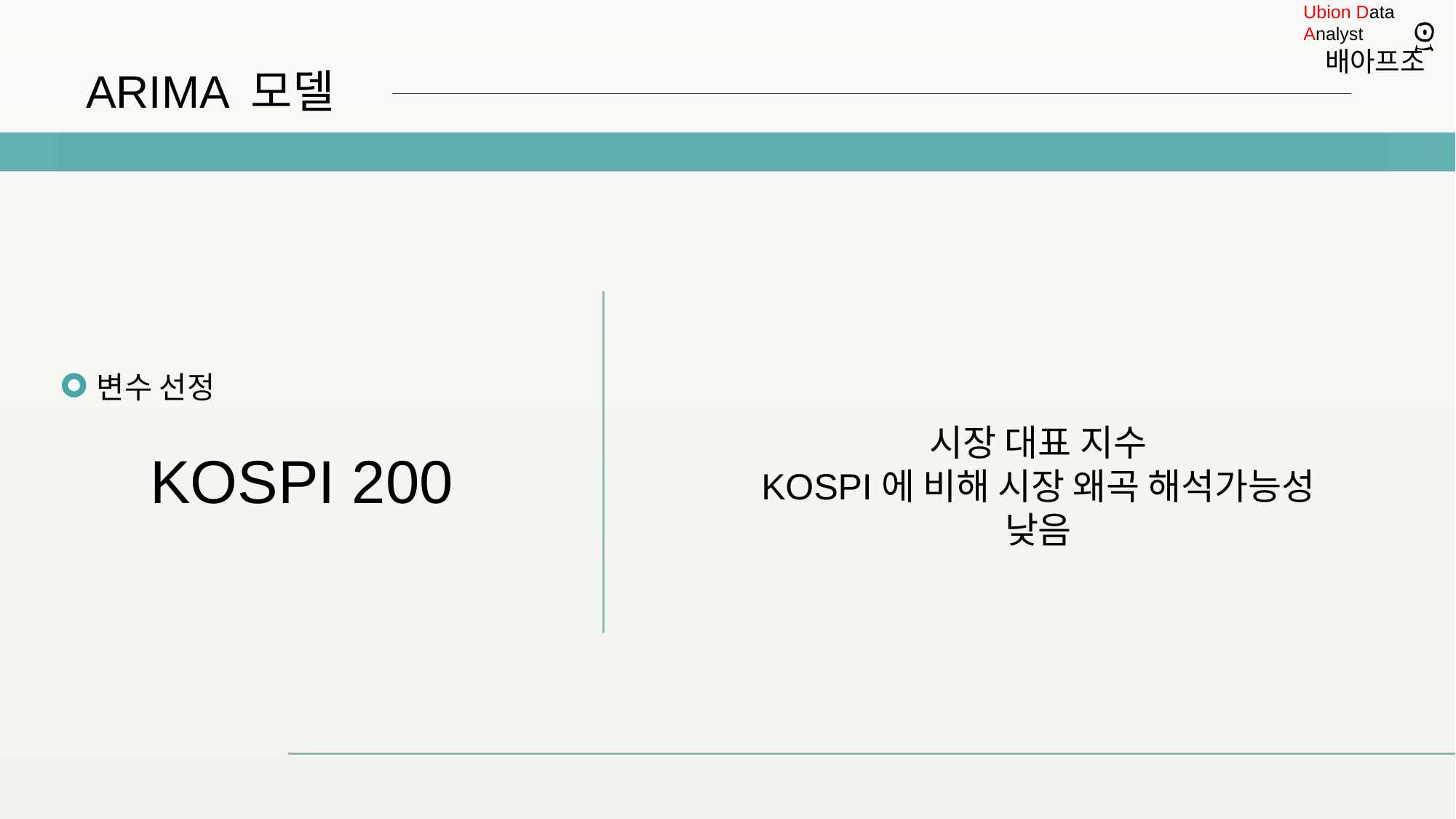

ARIMA 모델

변수 선정

시장 대표 지수
KOSPI에 비해 시장 왜곡 해석가능성 낮음
KOSPI 200

16